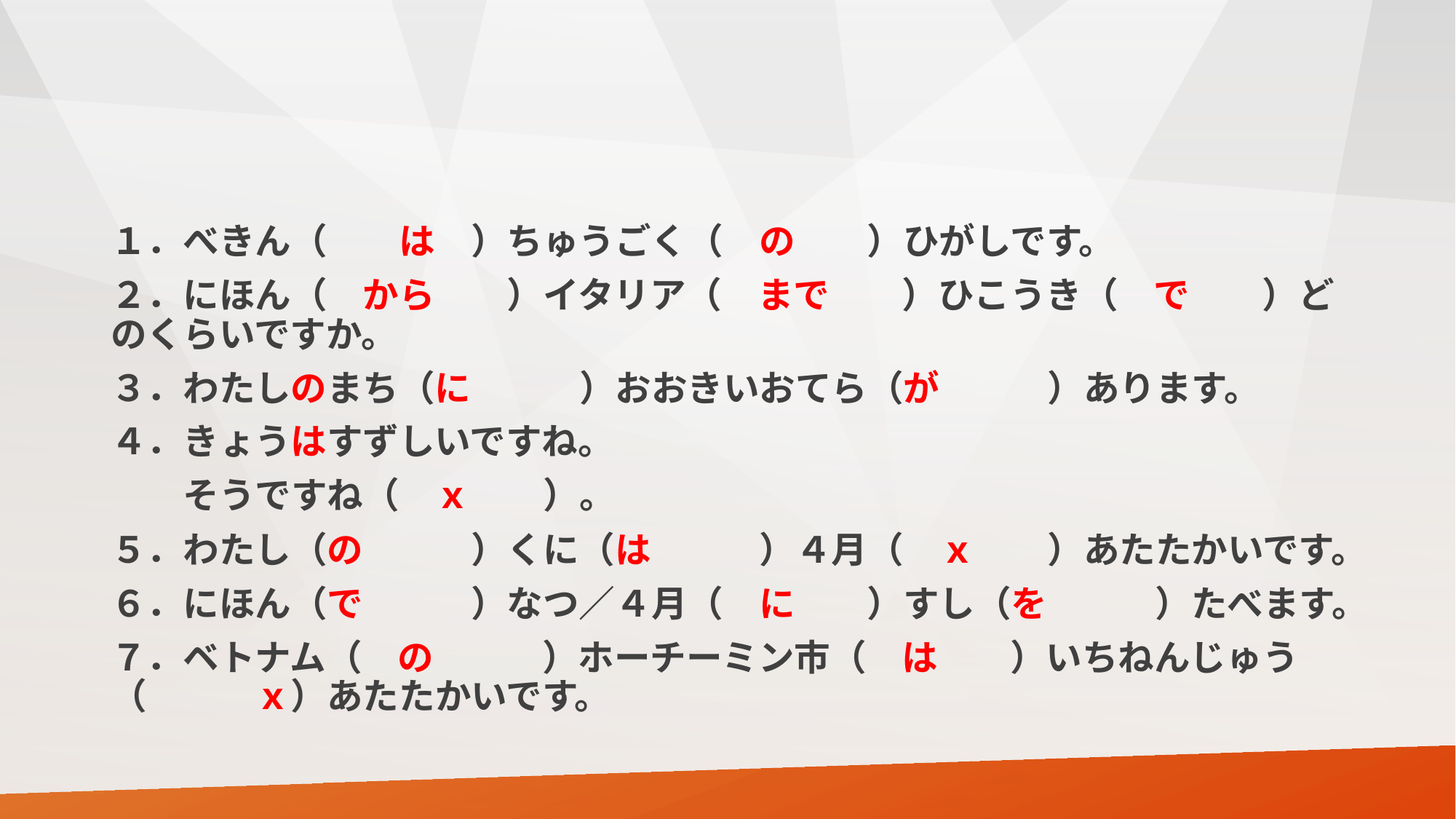

１．べきん（　　は　）ちゅうごく（　の　　）ひがしです。
２．にほん（　から　　）イタリア（　まで　　）ひこうき（　で　　）どのくらいですか。
３．わたしのまち（に　　　）おおきいおてら（が　　　）あります。
４．きょうはすずしいですね。
　　そうですね（　ｘ　　）。
５．わたし（の　　　）くに（は　　　）４月（　ｘ　　）あたたかいです。
６．にほん（で　　　）なつ／４月（　に　　）すし（を　　　）たべます。
７．ベトナム（　の　　　）ホーチーミン市（　は　　）いちねんじゅう（　　　ｘ）あたたかいです。